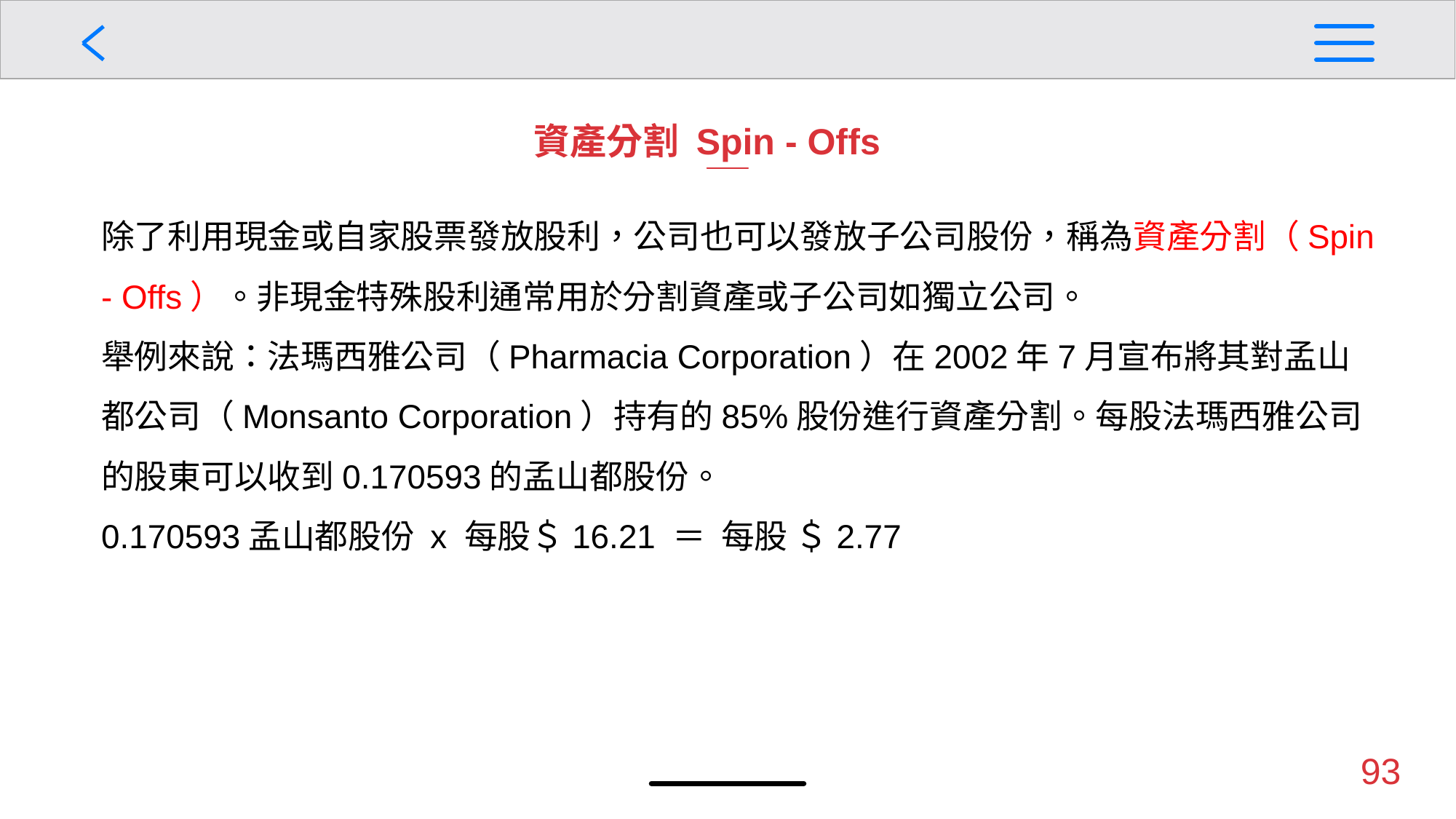

資產分割 Spin - Offs
除了利用現金或自家股票發放股利，公司也可以發放子公司股份，稱為資產分割（Spin - Offs）。非現金特殊股利通常用於分割資產或子公司如獨立公司。
舉例來說：法瑪西雅公司（Pharmacia Corporation）在2002年7月宣布將其對孟山都公司（Monsanto Corporation）持有的85%股份進行資產分割。每股法瑪西雅公司的股東可以收到0.170593的孟山都股份。
0.170593孟山都股份 x 每股＄16.21 ＝  每股 ＄2.77
93